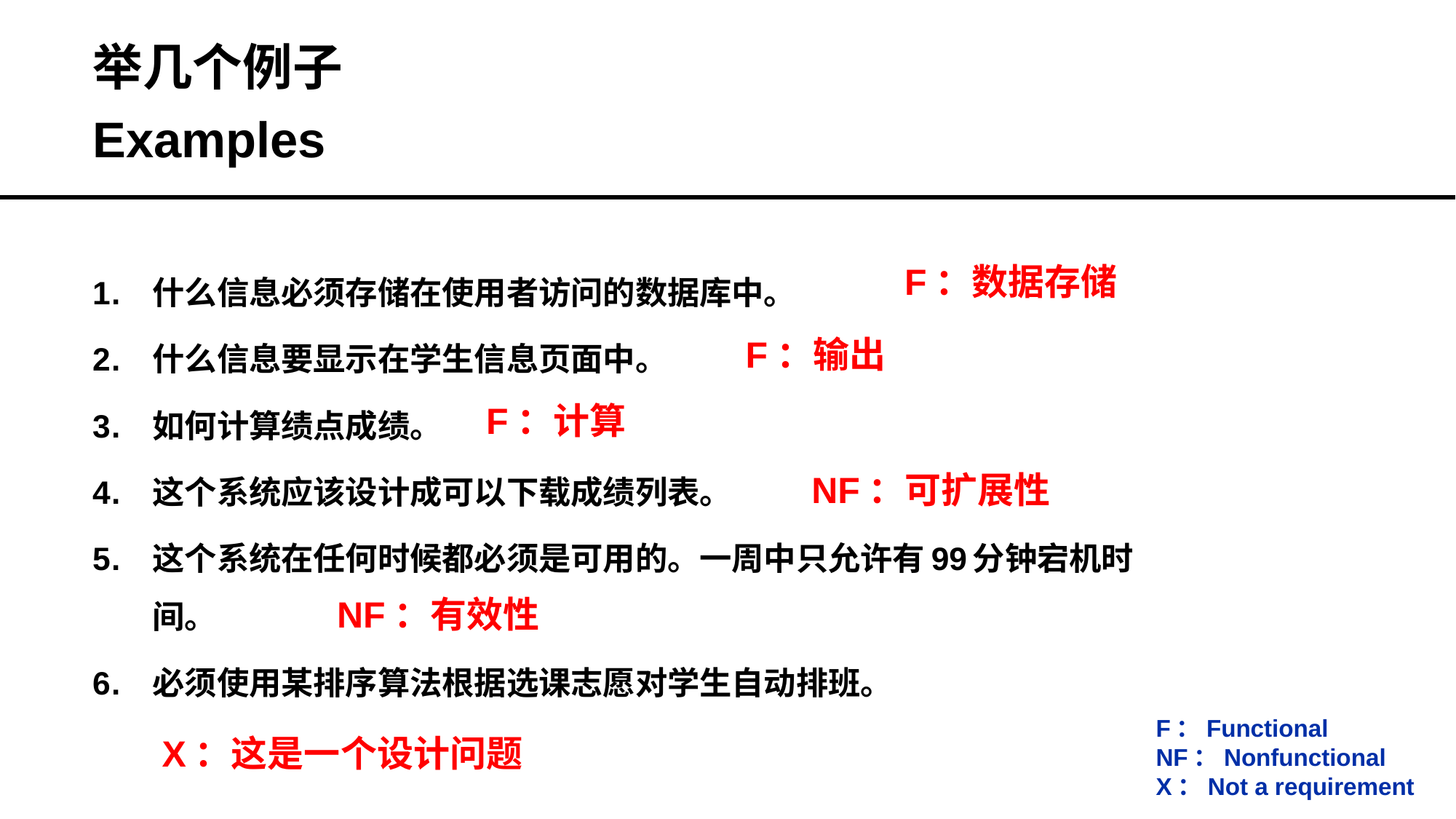

举几个例子
Examples
什么信息必须存储在使用者访问的数据库中。
什么信息要显示在学生信息页面中。
如何计算绩点成绩。
这个系统应该设计成可以下载成绩列表。
这个系统在任何时候都必须是可用的。一周中只允许有99分钟宕机时间。
必须使用某排序算法根据选课志愿对学生自动排班。

F：数据存储
F：输出
F：计算
NF：可扩展性
NF：有效性
F：Functional
NF：Nonfunctional
X：Not a requirement
X：这是一个设计问题